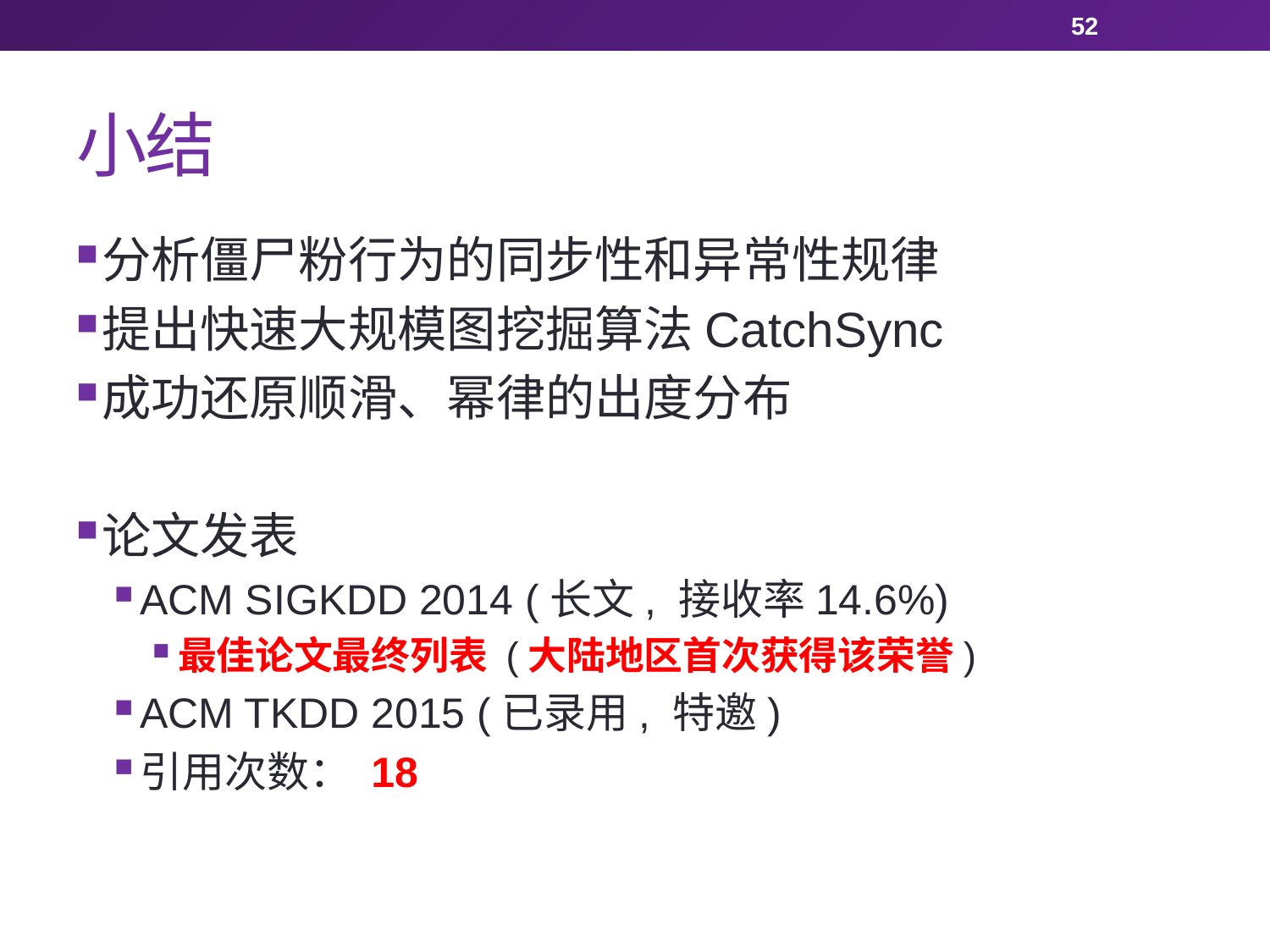

52
# 小结
分析僵尸粉行为的同步性和异常性规律
提出快速大规模图挖掘算法CatchSync
成功还原顺滑、幂律的出度分布

论文发表
ACM SIGKDD 2014 (长文, 接收率14.6%)
最佳论文最终列表 (大陆地区首次获得该荣誉)
ACM TKDD 2015 (已录用, 特邀)
引用次数： 18